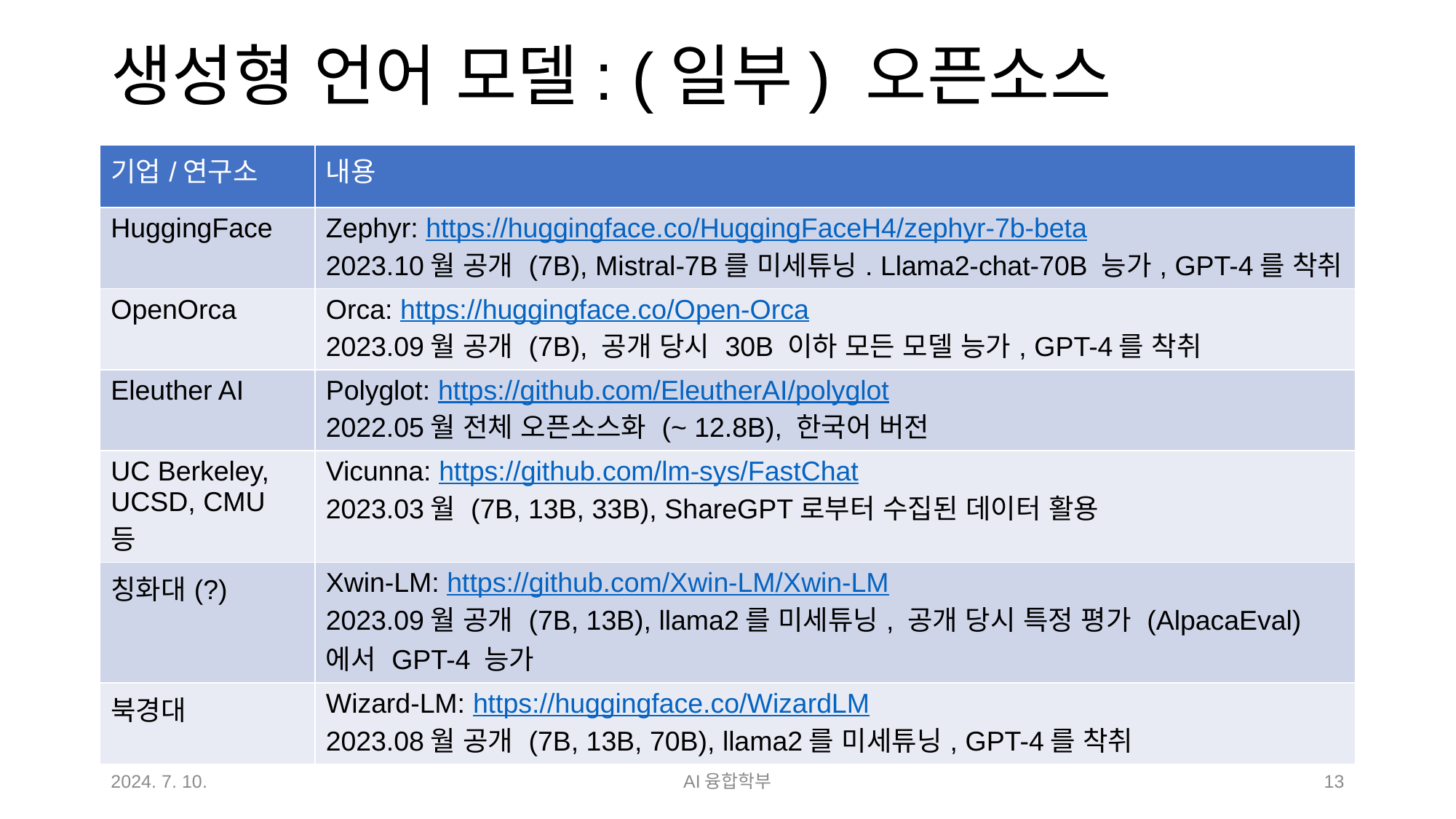

# 생성형 언어 모델: (일부) 오픈소스
| 기업/연구소 | 내용 |
| --- | --- |
| HuggingFace | Zephyr: https://huggingface.co/HuggingFaceH4/zephyr-7b-beta 2023.10월 공개 (7B), Mistral-7B를 미세튜닝. Llama2-chat-70B 능가, GPT-4를 착취 |
| OpenOrca | Orca: https://huggingface.co/Open-Orca 2023.09월 공개 (7B), 공개 당시 30B 이하 모든 모델 능가, GPT-4를 착취 |
| Eleuther AI | Polyglot: https://github.com/EleutherAI/polyglot 2022.05월 전체 오픈소스화 (~ 12.8B), 한국어 버전 |
| UC Berkeley, UCSD, CMU 등 | Vicunna: https://github.com/lm-sys/FastChat 2023.03월 (7B, 13B, 33B), ShareGPT로부터 수집된 데이터 활용 |
| 칭화대(?) | Xwin-LM: https://github.com/Xwin-LM/Xwin-LM 2023.09월 공개 (7B, 13B), llama2를 미세튜닝, 공개 당시 특정 평가 (AlpacaEval)에서 GPT-4 능가 |
| 북경대 | Wizard-LM: https://huggingface.co/WizardLM 2023.08월 공개 (7B, 13B, 70B), llama2를 미세튜닝, GPT-4를 착취 |
2024. 7. 10.
AI융합학부
13